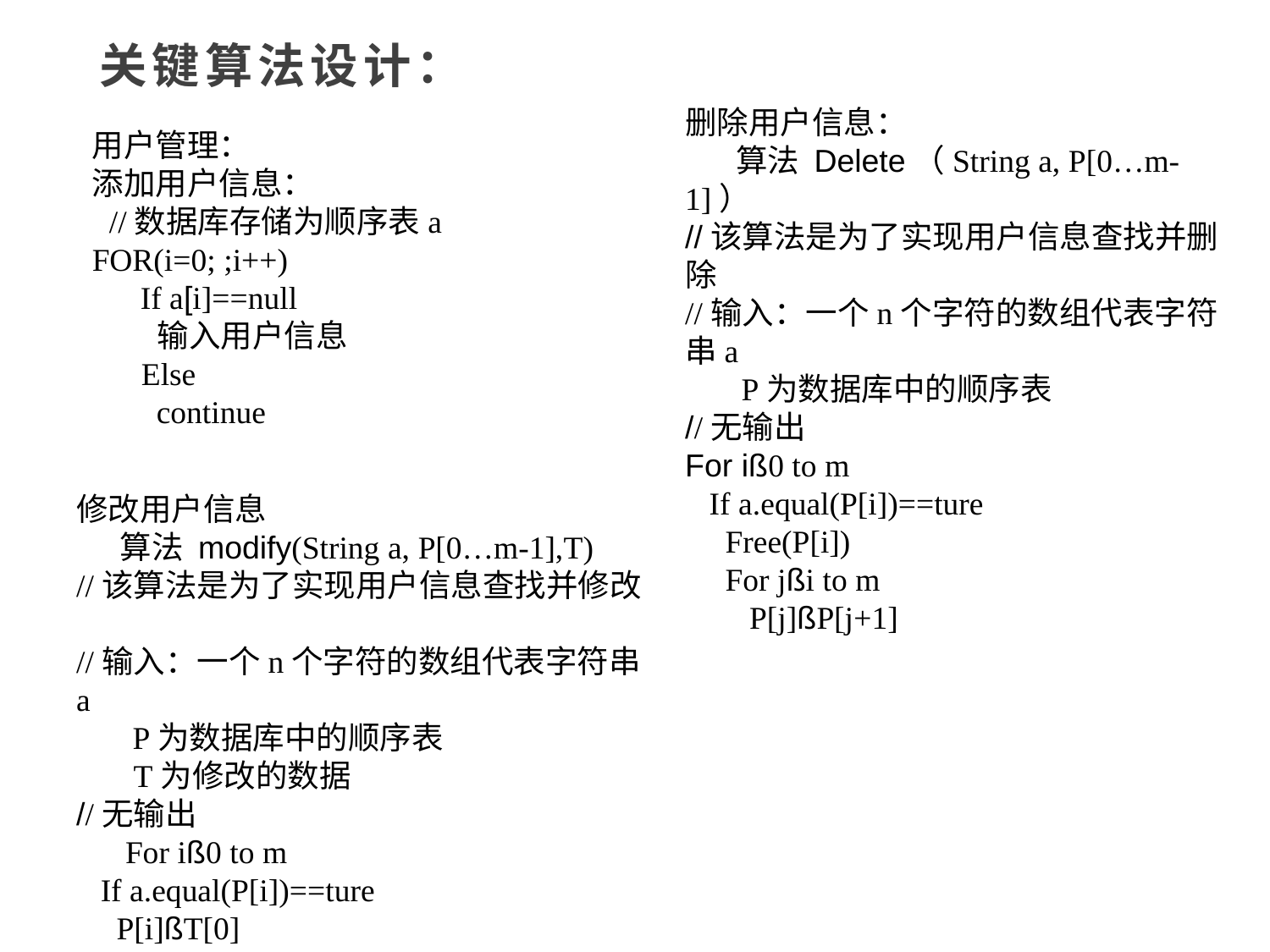

关键算法设计：
删除用户信息：      算法 Delete（String a, P[0…m-1]）//该算法是为了实现用户信息查找并删除	//输入：一个n个字符的数组代表字符串a       P为数据库中的顺序表//无输出For iß0 to m    If a.equal(P[i])==ture     Free(P[i])     For jßi to m        P[j]ßP[j+1]
用户管理：添加用户信息：  //数据库存储为顺序表aFOR(i=0; ;i++)      If a[i]==null        输入用户信息      Else         continue
修改用户信息     算法 modify(String a, P[0…m-1],T)//该算法是为了实现用户信息查找并修改	//输入：一个n个字符的数组代表字符串a       P为数据库中的顺序表       T为修改的数据//无输出      For iß0 to m    If a.equal(P[i])==ture     P[i]ßT[0]